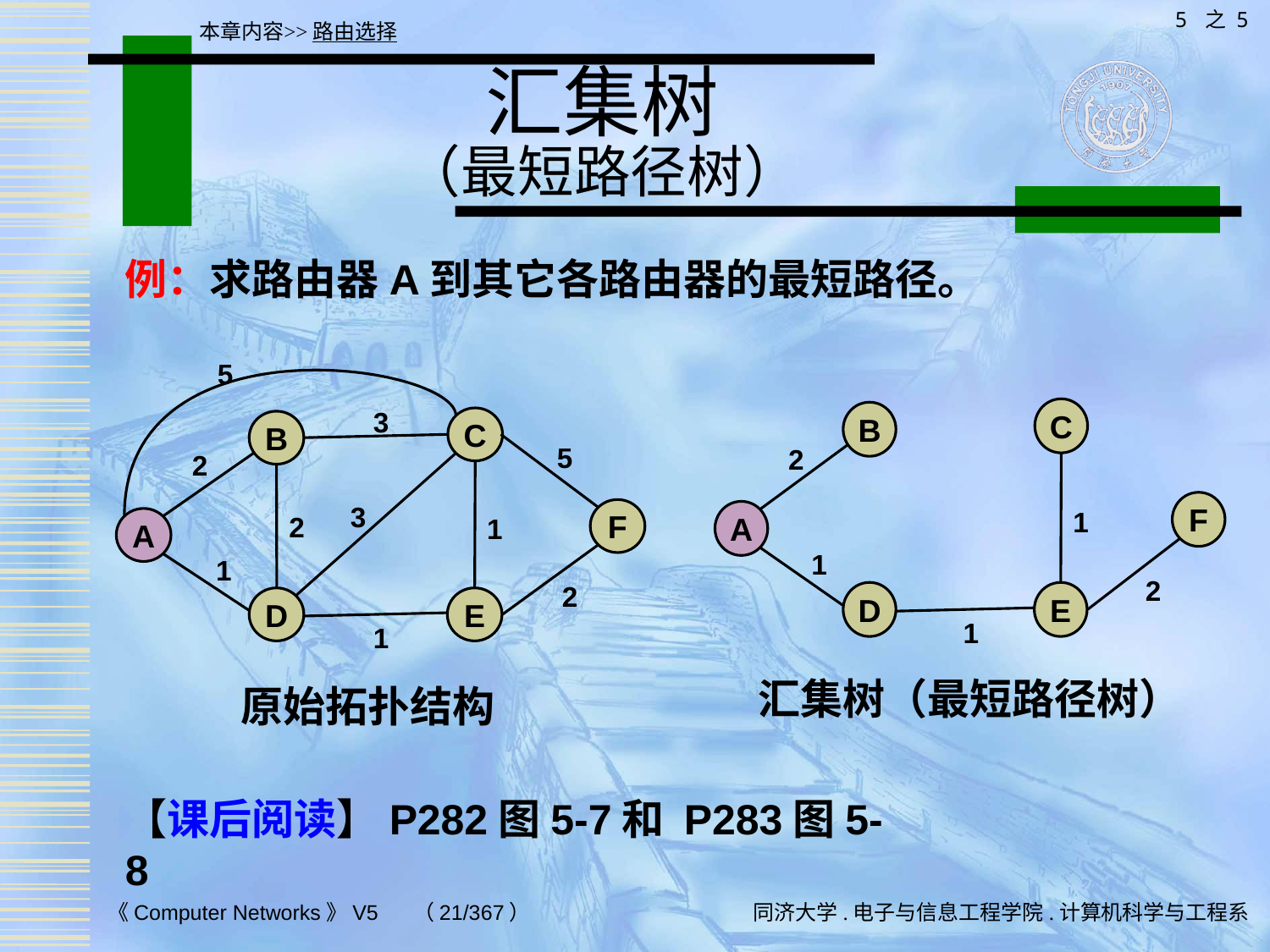

5 之 5
本章内容>>路由选择
# 汇集树 （最短路径树）
例：求路由器A到其它各路由器的最短路径。
5
3
C
B
5
2
3
F
2
1
A
1
2
D
E
1
C
B
2
F
1
A
1
2
D
E
1
汇集树（最短路径树）
原始拓扑结构
【课后阅读】P282图5-7和 P283图5-8